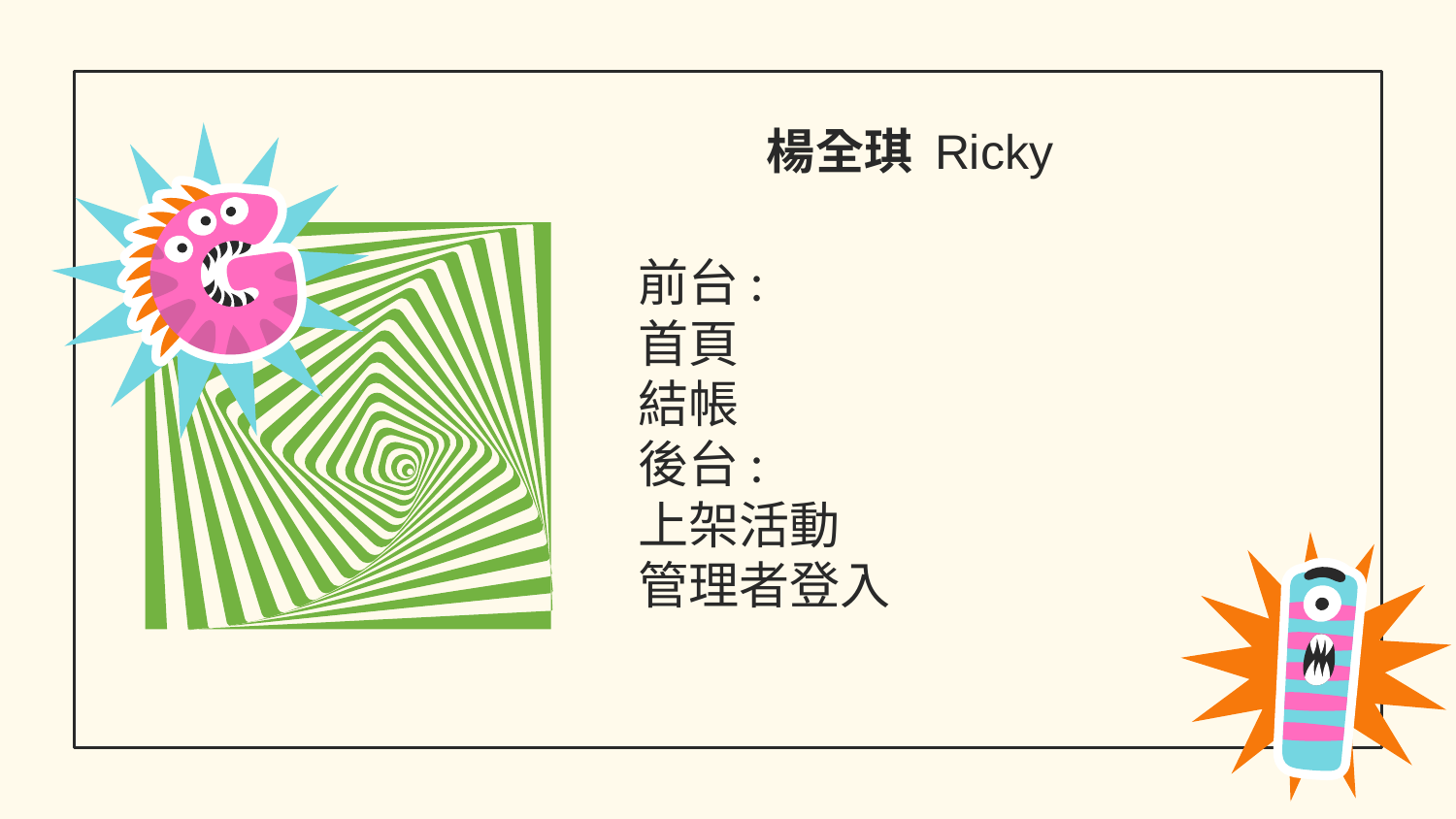

# 楊全琪 Ricky

前台:
首頁
結帳
後台:
上架活動
管理者登入